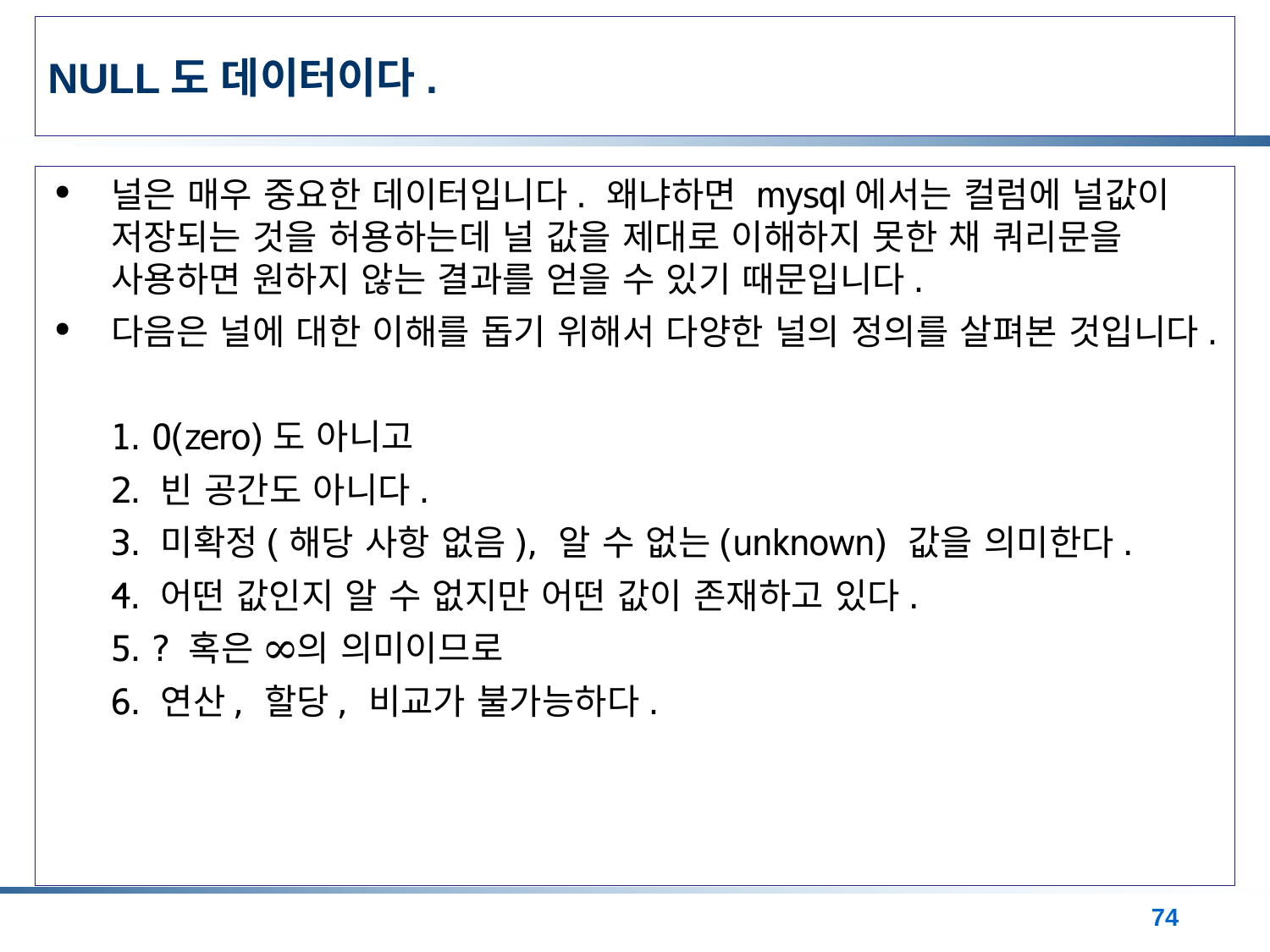

# NULL도 데이터이다.
널은 매우 중요한 데이터입니다. 왜냐하면 mysql에서는 컬럼에 널값이 저장되는 것을 허용하는데 널 값을 제대로 이해하지 못한 채 쿼리문을 사용하면 원하지 않는 결과를 얻을 수 있기 때문입니다.
다음은 널에 대한 이해를 돕기 위해서 다양한 널의 정의를 살펴본 것입니다.

	1. 0(zero)도 아니고
	2. 빈 공간도 아니다.
	3. 미확정(해당 사항 없음), 알 수 없는(unknown) 값을 의미한다.
	4. 어떤 값인지 알 수 없지만 어떤 값이 존재하고 있다.
	5. ? 혹은 ∞의 의미이므로
	6. 연산, 할당, 비교가 불가능하다.